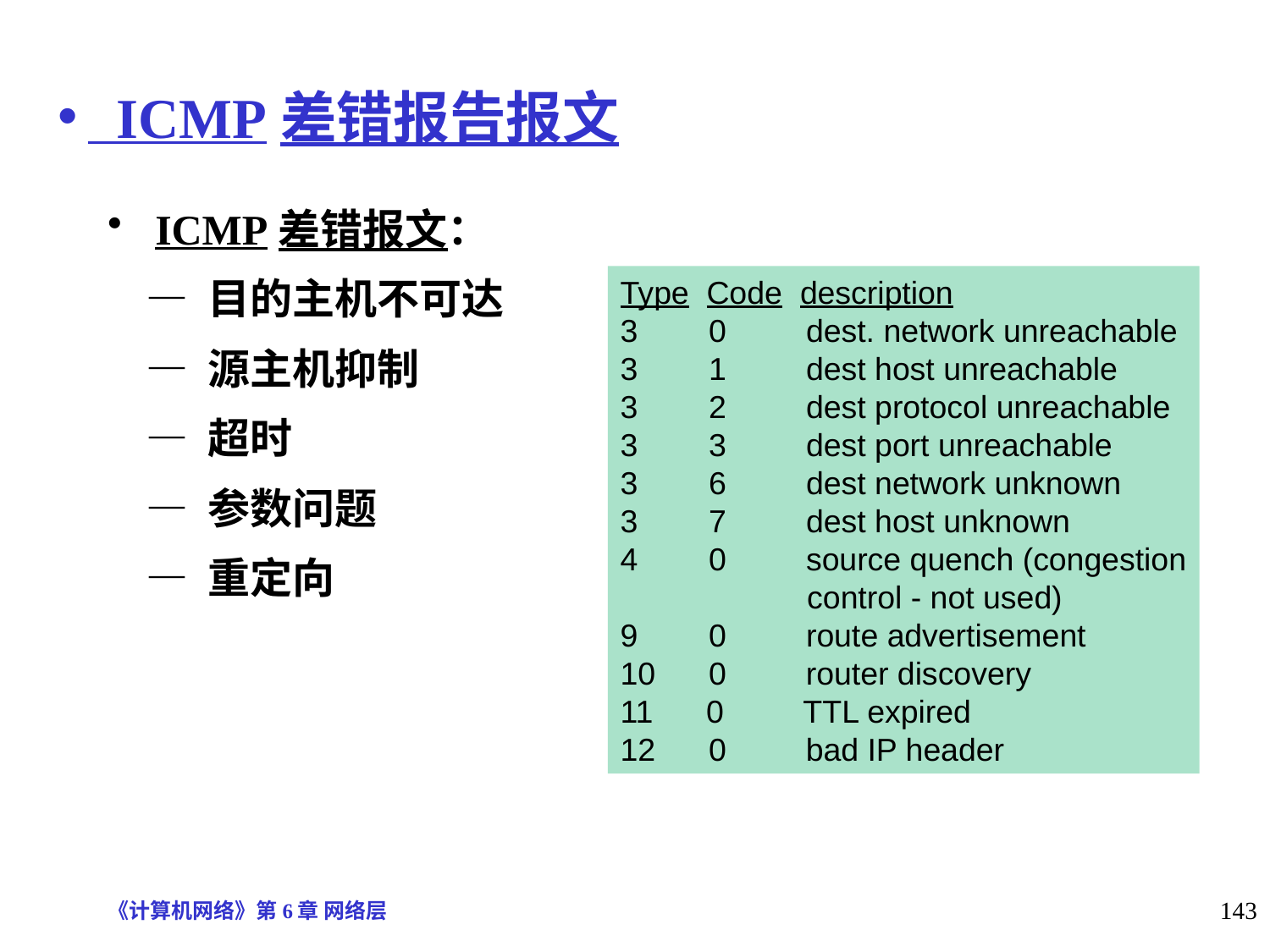

# ICMP差错报告报文
ICMP差错报文：
    — 目的主机不可达
    — 源主机抑制
    — 超时
    — 参数问题
    — 重定向
Type  Code  description
3        0         dest. network unreachable
3        1         dest host unreachable
3        2         dest protocol unreachable
3        3         dest port unreachable
3        6         dest network unknown
3        7         dest host unknown
4        0         source quench (congestion
                     control - not used)
9        0         route advertisement
10      0         router discovery
11      0         TTL expired
12      0         bad IP header

《计算机网络》第6章 网络层
143